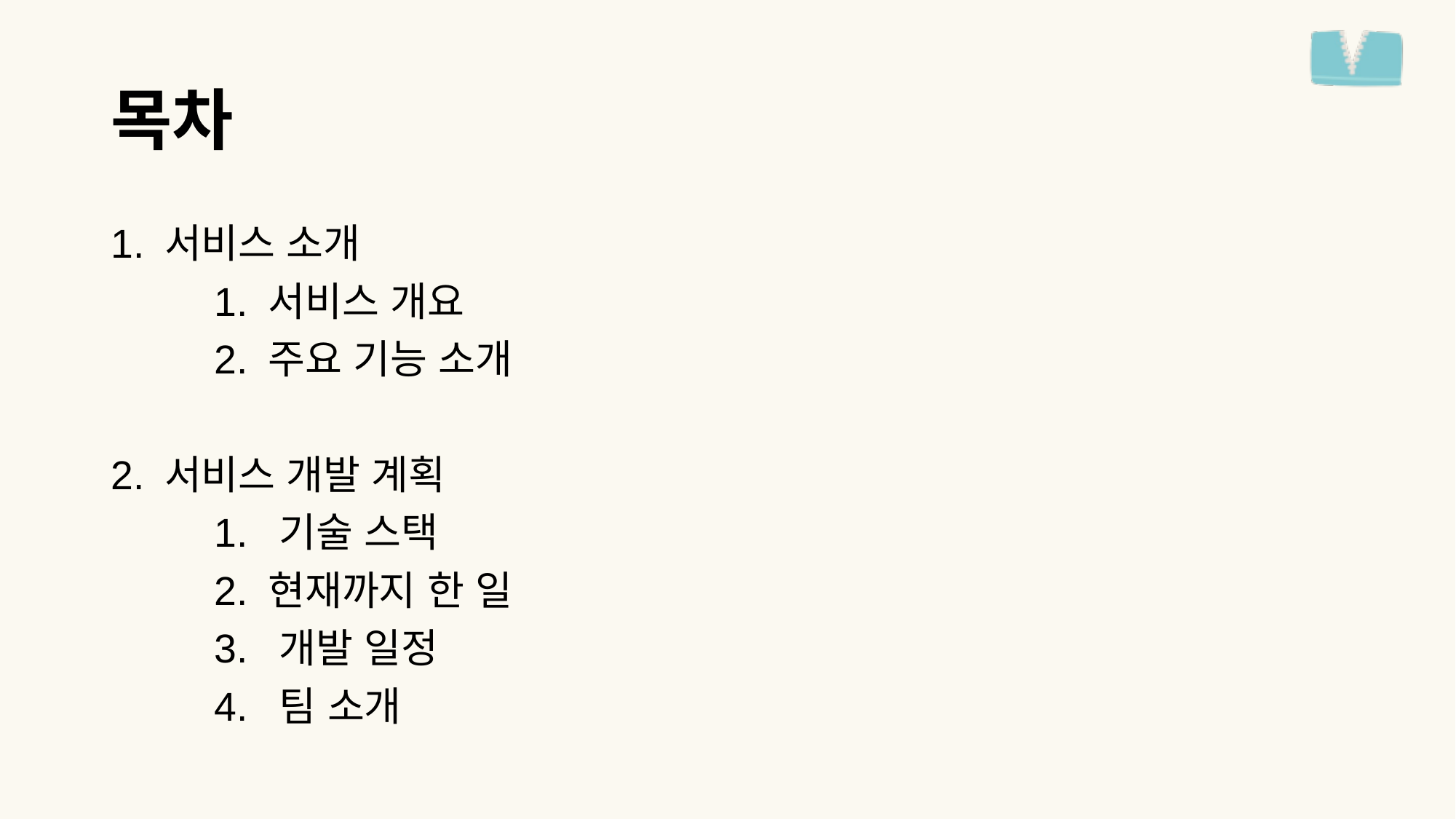

# 목차
1. 서비스 소개
	1. 서비스 개요
	2. 주요 기능 소개

2. 서비스 개발 계획
	1.  기술 스택
	2. 현재까지 한 일
	3.  개발 일정
	4.  팀 소개